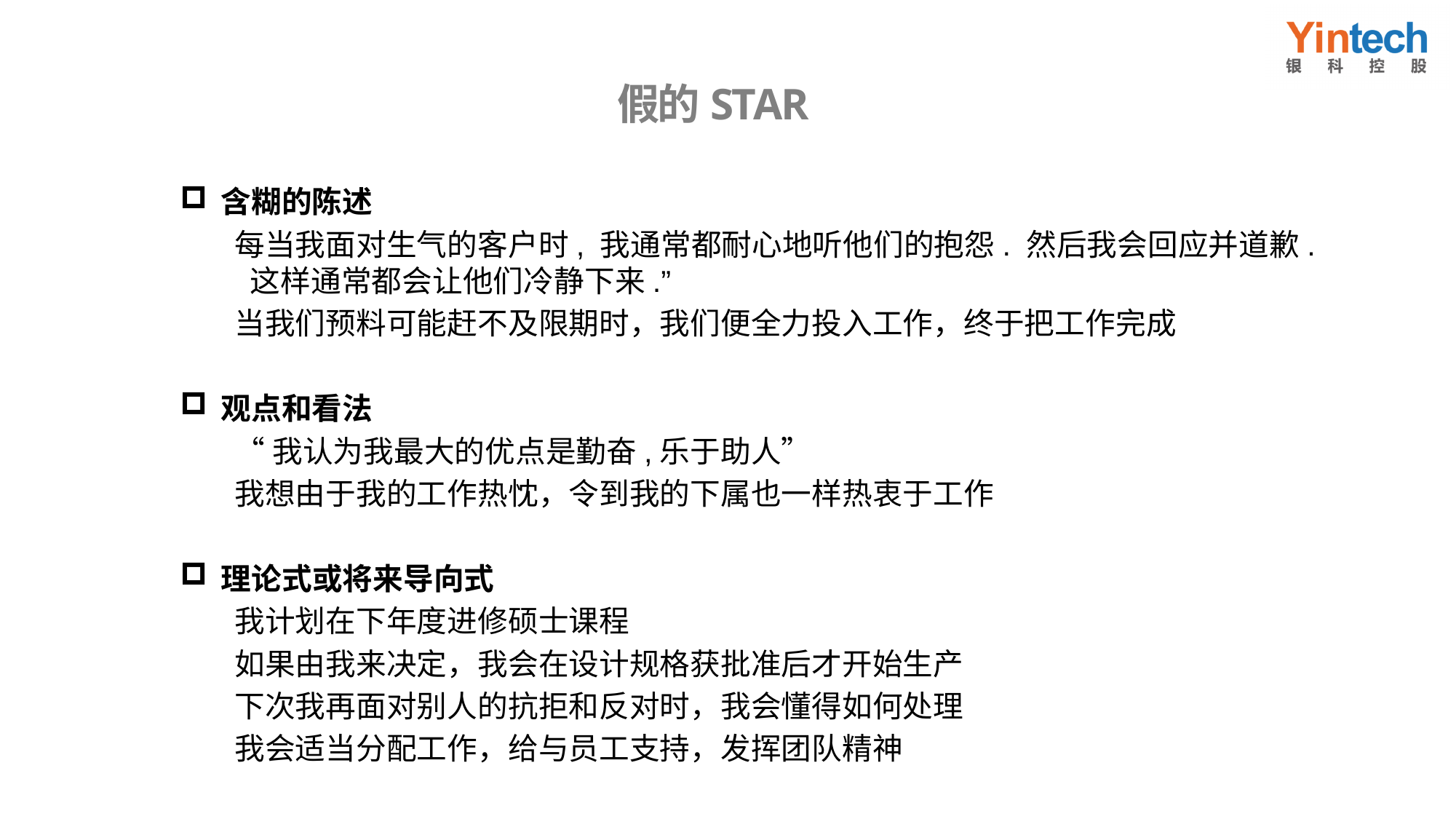

假的STAR
含糊的陈述
每当我面对生气的客户时, 我通常都耐心地听他们的抱怨. 然后我会回应并道歉. 这样通常都会让他们冷静下来.”
当我们预料可能赶不及限期时，我们便全力投入工作，终于把工作完成

观点和看法
“我认为我最大的优点是勤奋,乐于助人”
我想由于我的工作热忱，令到我的下属也一样热衷于工作

理论式或将来导向式
我计划在下年度进修硕士课程
如果由我来决定，我会在设计规格获批准后才开始生产
下次我再面对别人的抗拒和反对时，我会懂得如何处理
我会适当分配工作，给与员工支持，发挥团队精神